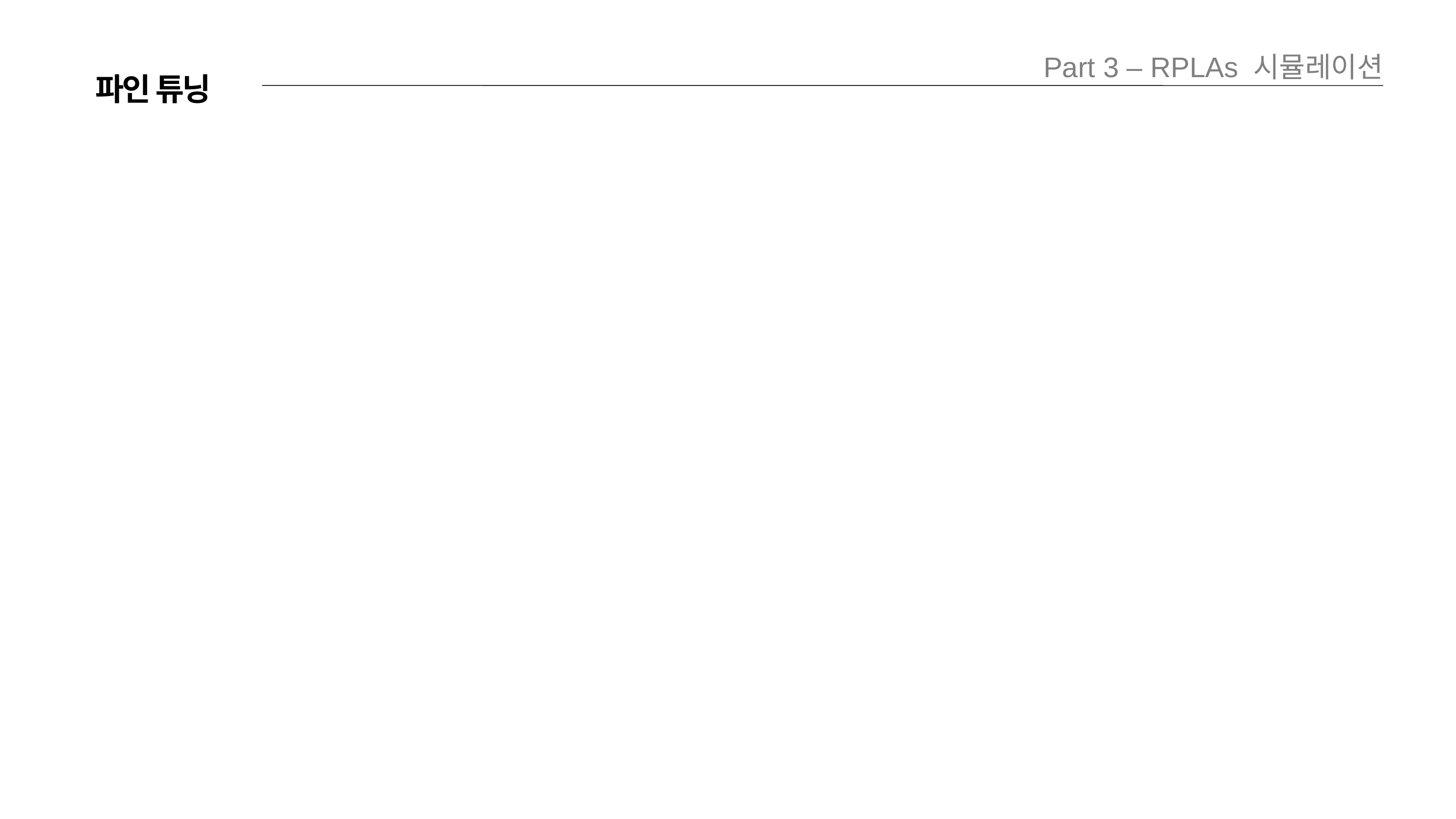

Part 3 – RPLAs 시뮬레이션

파인 튜닝